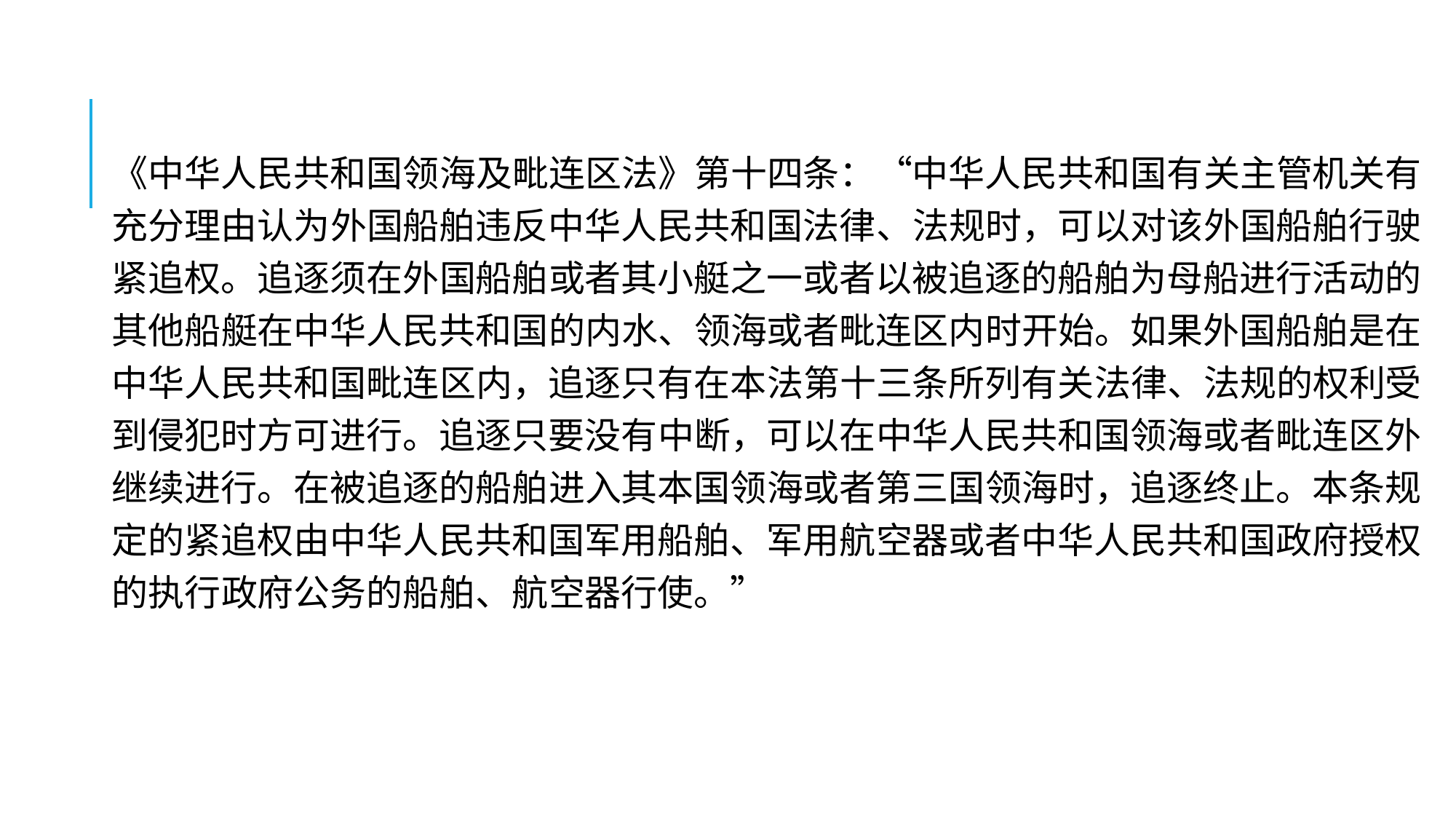

《中华人民共和国领海及毗连区法》第十四条：“中华人民共和国有关主管机关有充分理由认为外国船舶违反中华人民共和国法律、法规时，可以对该外国船舶行驶紧追权。追逐须在外国船舶或者其小艇之一或者以被追逐的船舶为母船进行活动的其他船艇在中华人民共和国的内水、领海或者毗连区内时开始。如果外国船舶是在中华人民共和国毗连区内，追逐只有在本法第十三条所列有关法律、法规的权利受到侵犯时方可进行。追逐只要没有中断，可以在中华人民共和国领海或者毗连区外继续进行。在被追逐的船舶进入其本国领海或者第三国领海时，追逐终止。本条规定的紧追权由中华人民共和国军用船舶、军用航空器或者中华人民共和国政府授权的执行政府公务的船舶、航空器行使。”